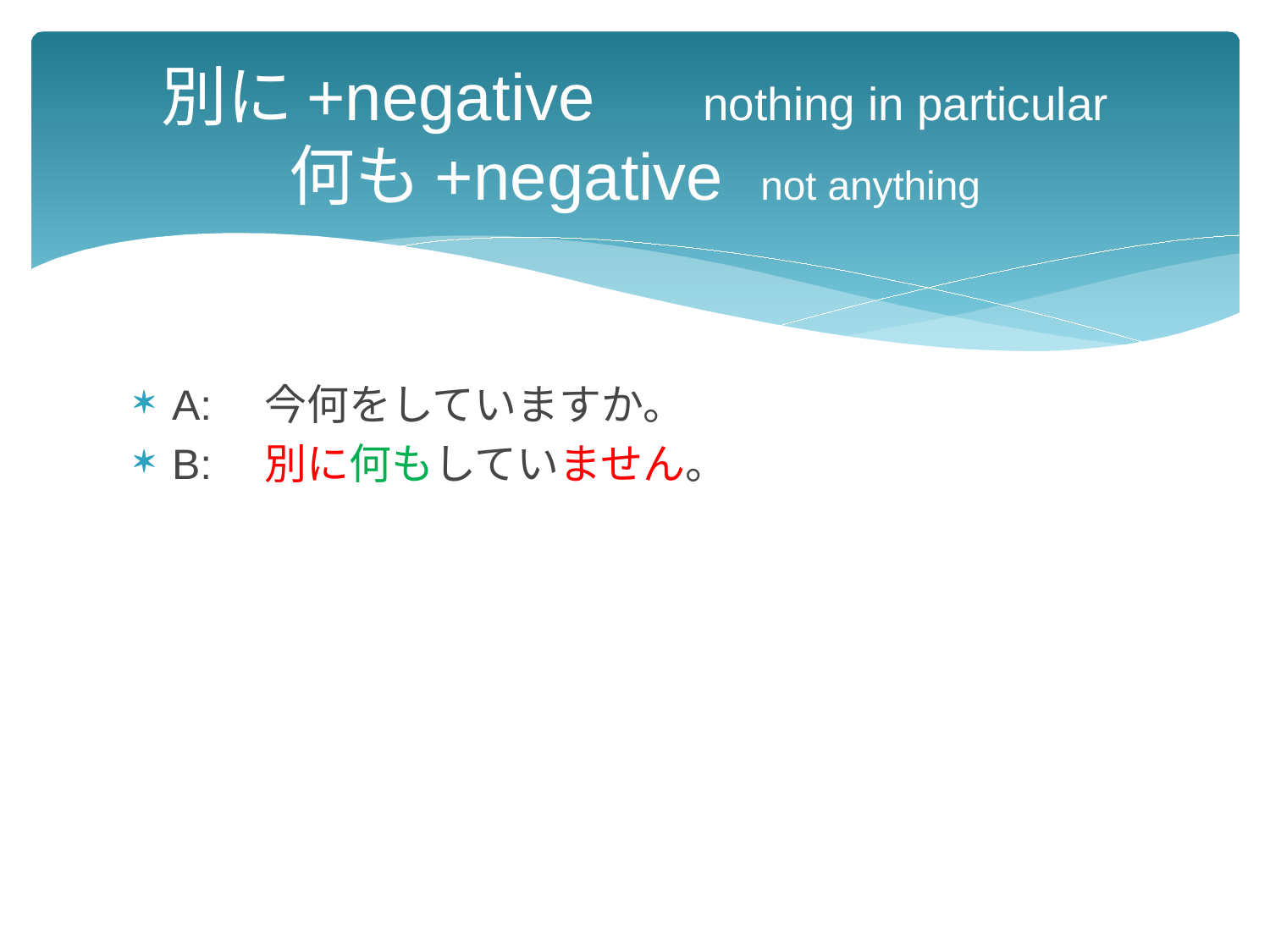

# 別に+negative　 nothing in particular 何も+negative  not anything
A:　今何をしていますか。
B:　別に何もしていません。